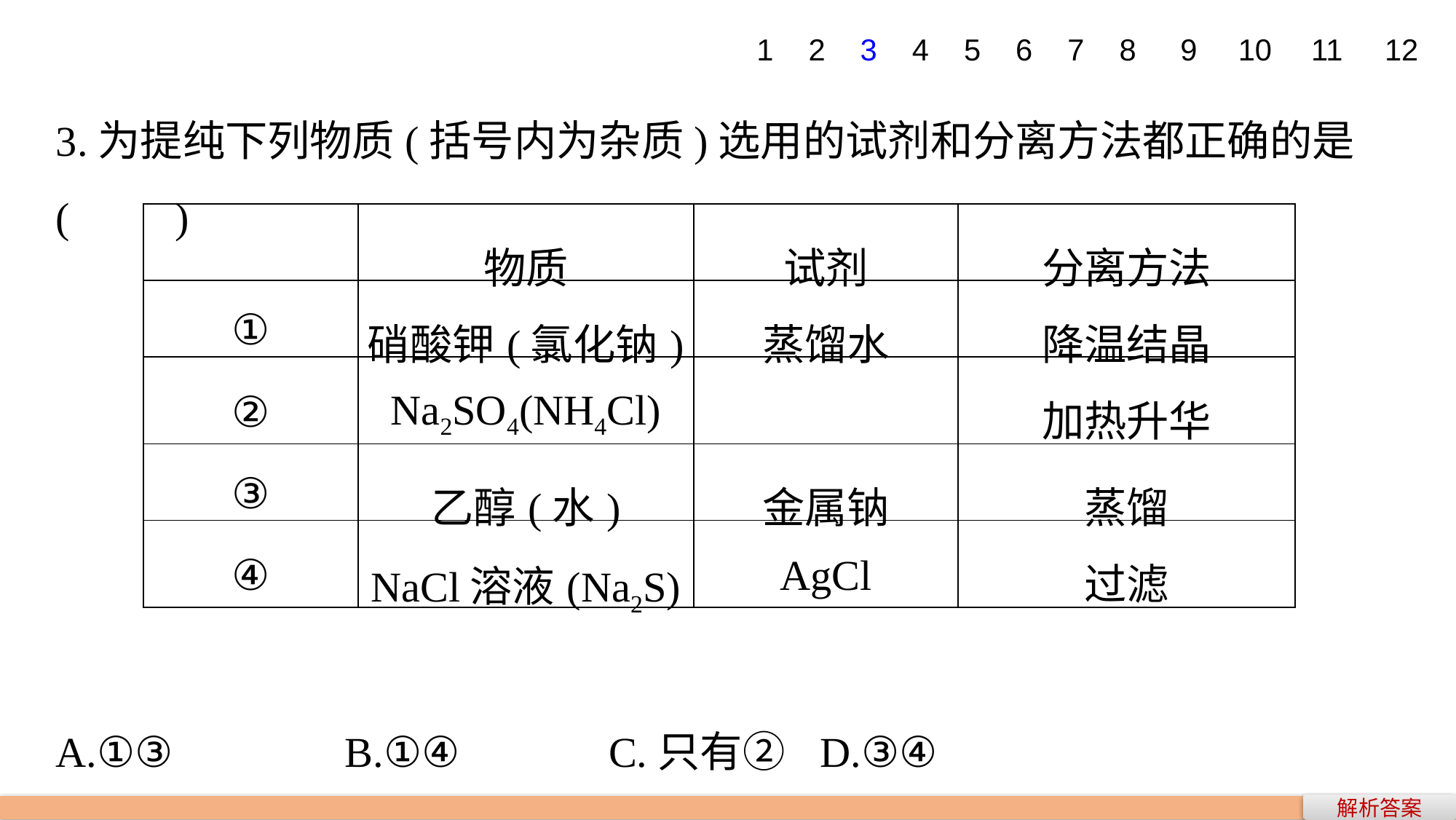

1
2
3
4
5
6
7
8
9
10
11
12
3.为提纯下列物质(括号内为杂质)选用的试剂和分离方法都正确的是(　　)

A.①③  	      B.①④  	           C.只有②  	D.③④
|  | 物质 | 试剂 | 分离方法 |
| --- | --- | --- | --- |
| ① | 硝酸钾(氯化钠) | 蒸馏水 | 降温结晶 |
| ② | Na2SO4(NH4Cl) |  | 加热升华 |
| ③ | 乙醇(水) | 金属钠 | 蒸馏 |
| ④ | NaCl溶液(Na2S) | AgCl | 过滤 |
解析答案